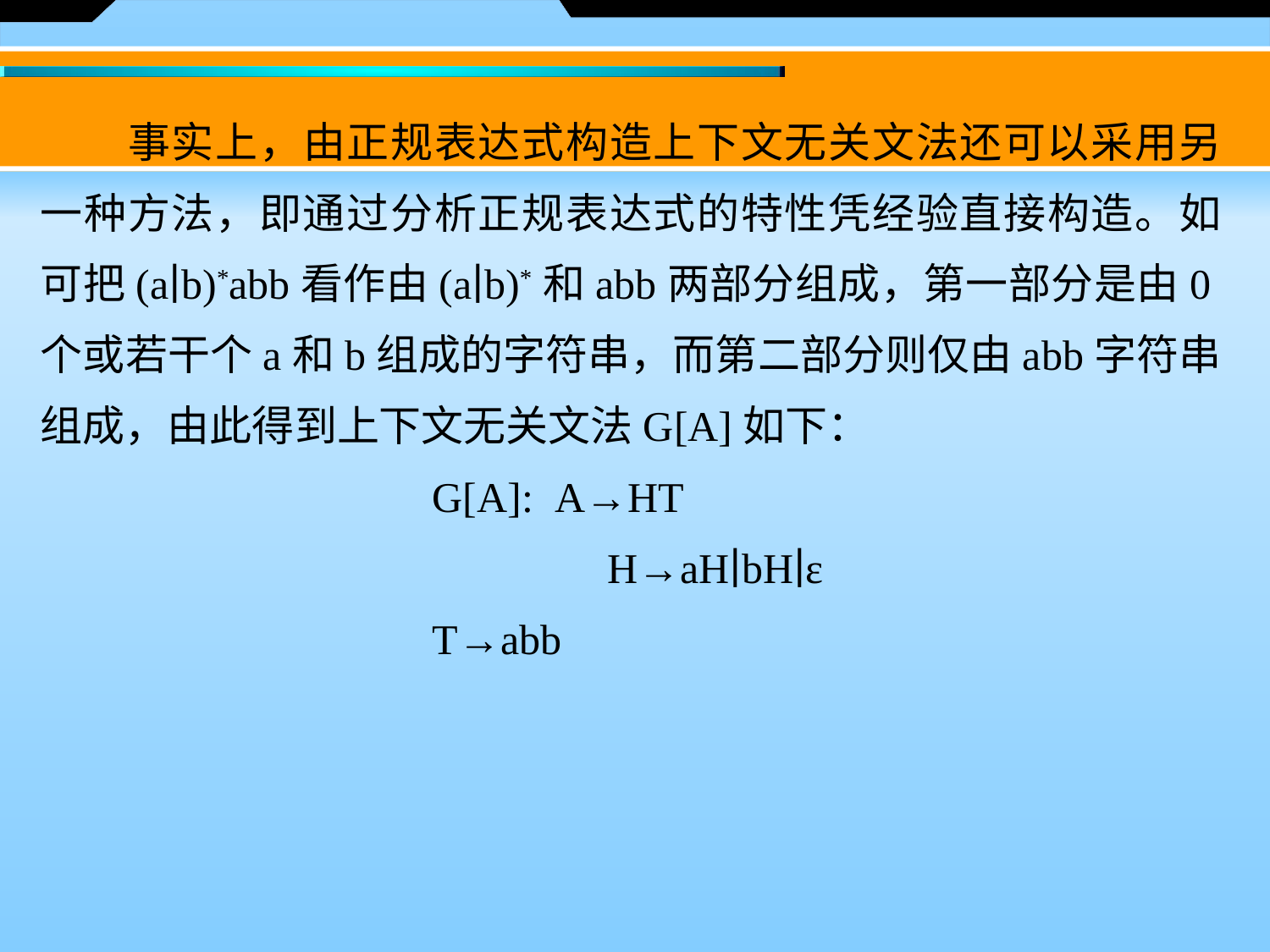

事实上，由正规表达式构造上下文无关文法还可以采用另一种方法，即通过分析正规表达式的特性凭经验直接构造。如可把(a∣b)*abb看作由(a∣b)*和abb两部分组成，第一部分是由0个或若干个a和b组成的字符串，而第二部分则仅由abb字符串组成，由此得到上下文无关文法G[A]如下：
                          	 G[A]:  A→HT
	    H→aH∣bH∣ε
                                  	 T→abb